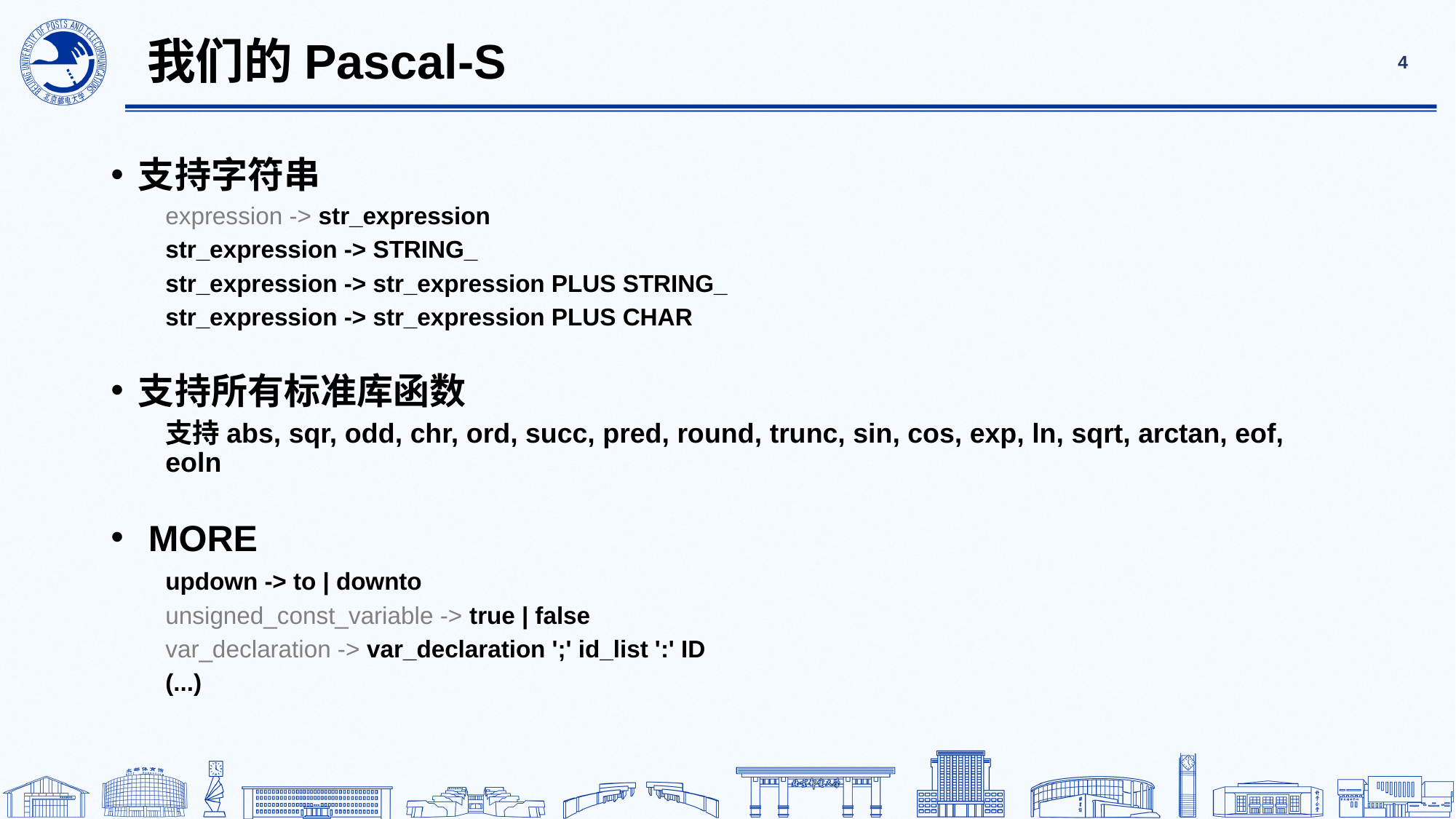

# 我们的Pascal-S
4
支持字符串
expression -> str_expression
str_expression -> STRING_
str_expression -> str_expression PLUS STRING_
str_expression -> str_expression PLUS CHAR
支持所有标准库函数
支持abs, sqr, odd, chr, ord, succ, pred, round, trunc, sin, cos, exp, ln, sqrt, arctan, eof, eoln
 MORE
updown -> to | downto
unsigned_const_variable -> true | false
var_declaration -> var_declaration ';' id_list ':' ID
(...)